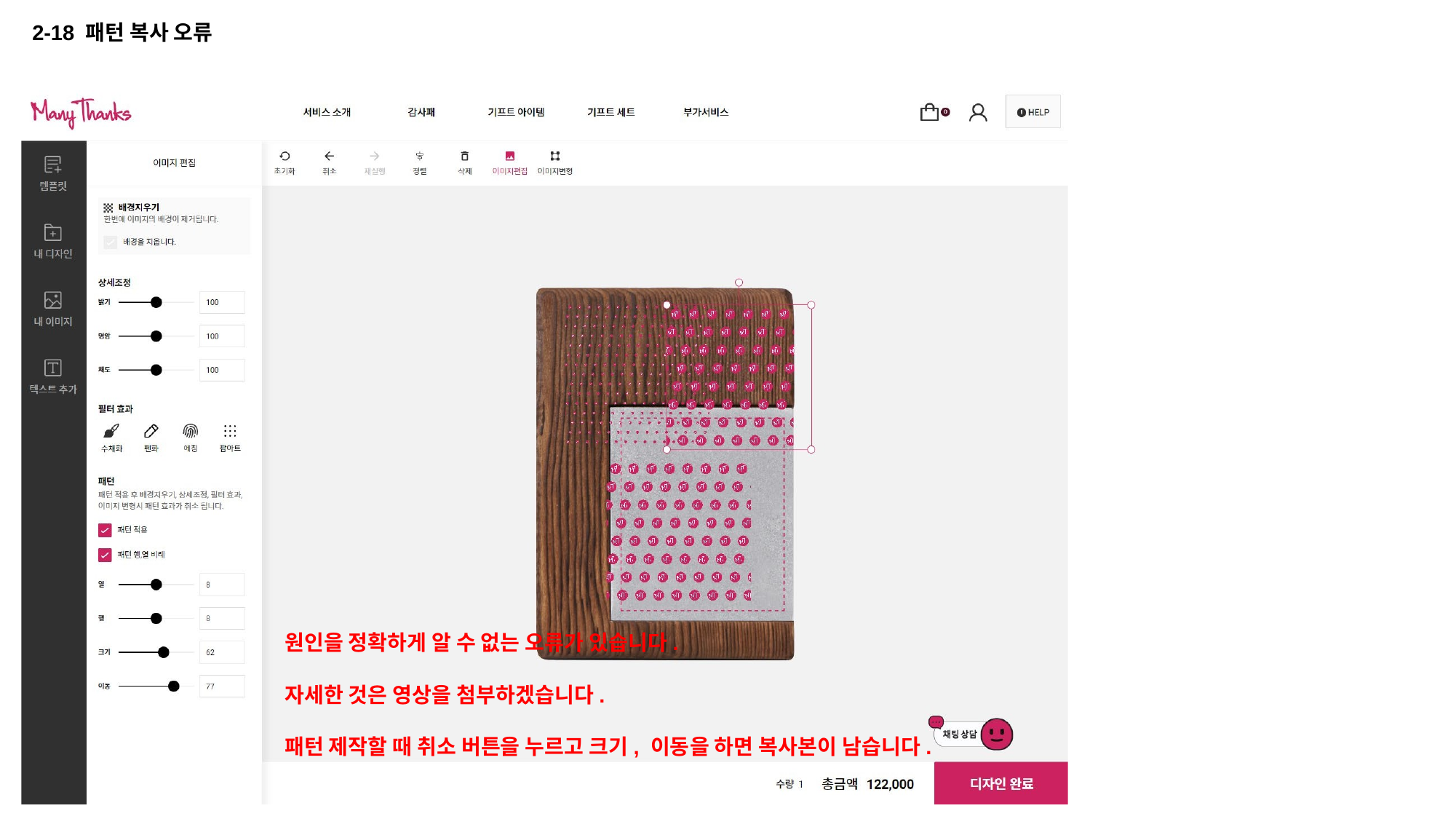

2-18 패턴 복사 오류

원인을 정확하게 알 수 없는 오류가 있습니다.

자세한 것은 영상을 첨부하겠습니다.

패턴 제작할 때 취소 버튼을 누르고 크기, 이동을 하면 복사본이 남습니다.